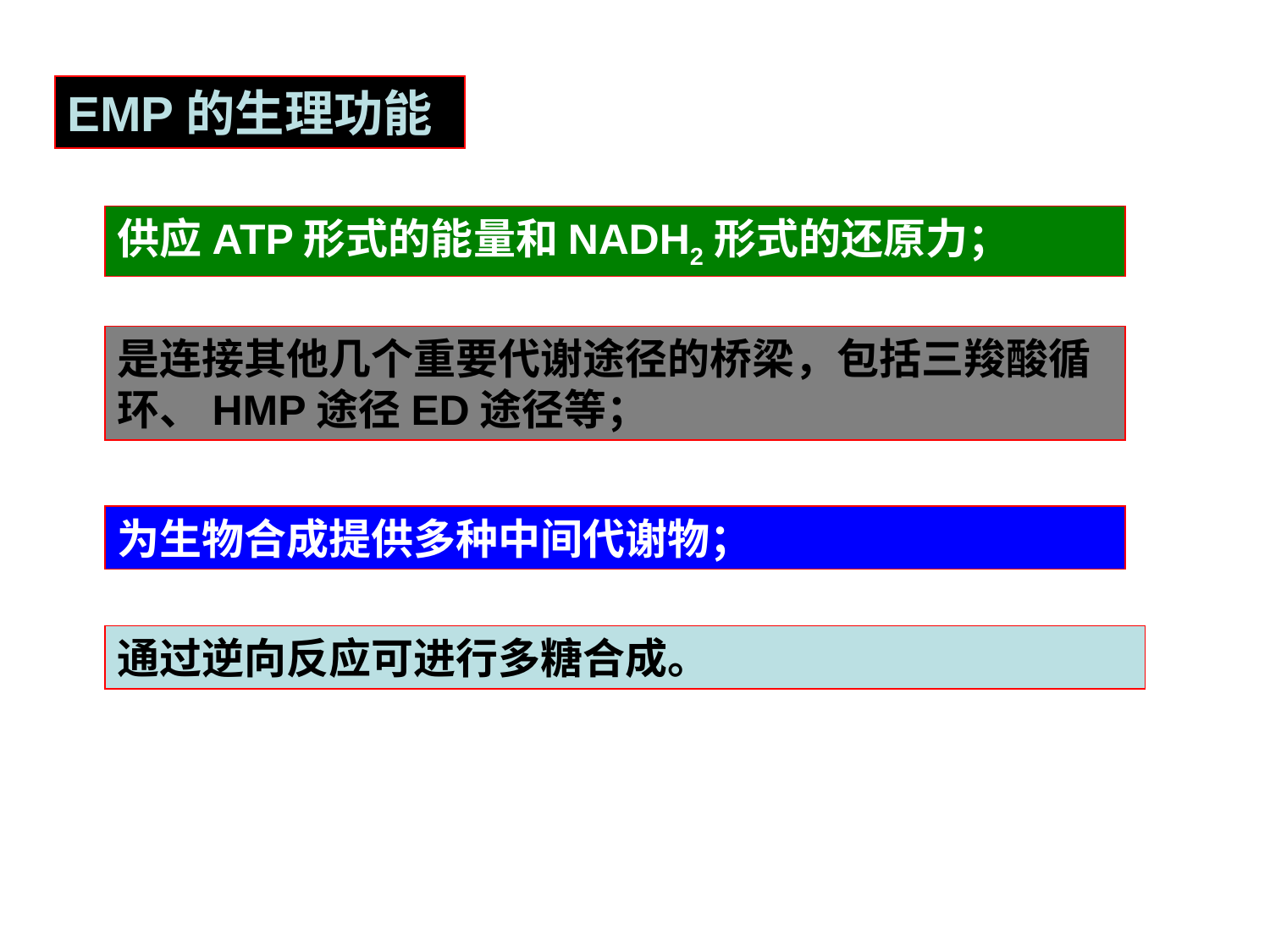

EMP的生理功能
供应ATP形式的能量和NADH2形式的还原力；
是连接其他几个重要代谢途径的桥梁，包括三羧酸循环、HMP途径ED途径等；
为生物合成提供多种中间代谢物；
通过逆向反应可进行多糖合成。